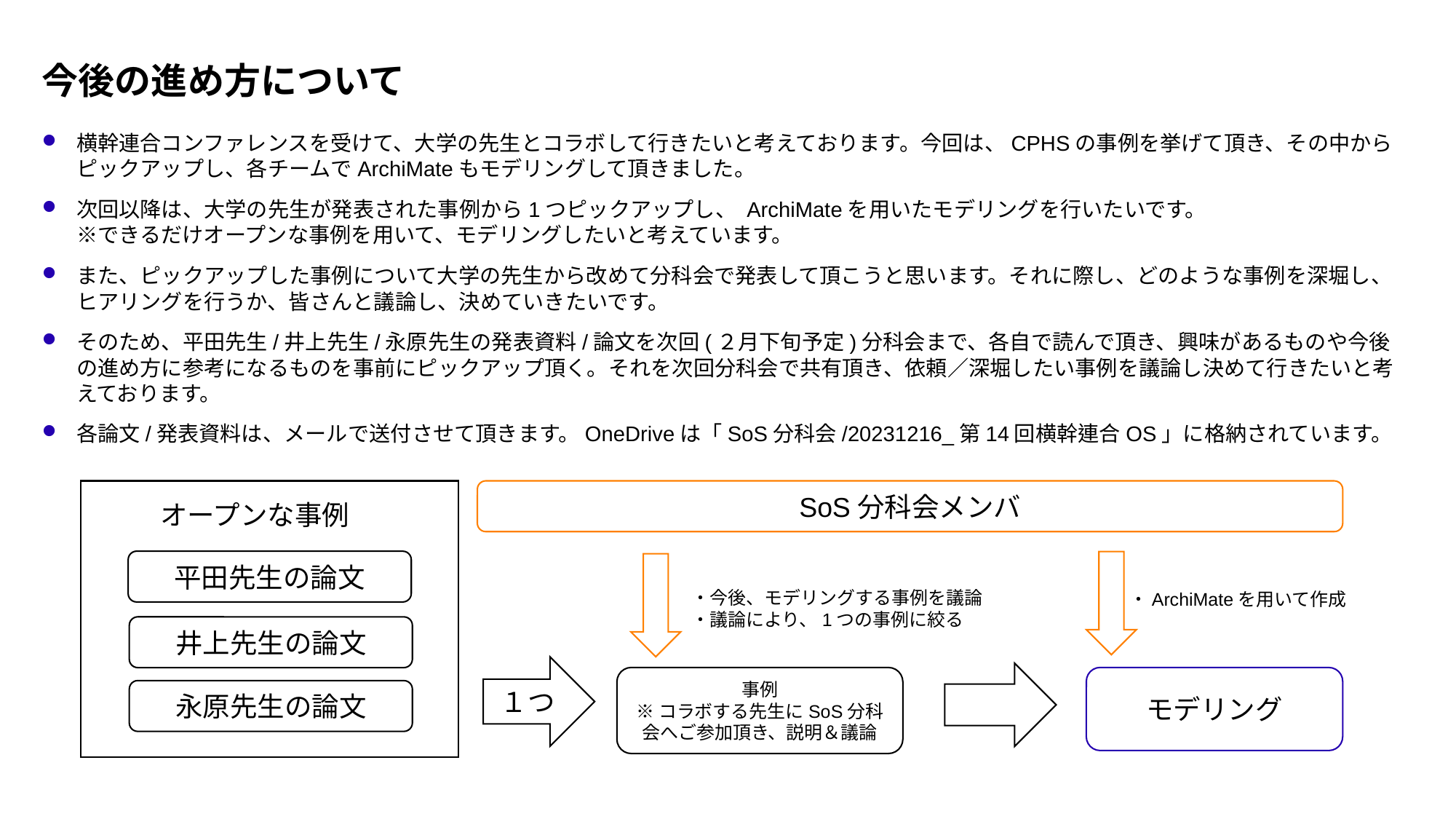

# 今後の進め方について
横幹連合コンファレンスを受けて、大学の先生とコラボして行きたいと考えております。今回は、CPHSの事例を挙げて頂き、その中からピックアップし、各チームでArchiMateもモデリングして頂きました。
次回以降は、大学の先生が発表された事例から1つピックアップし、 ArchiMateを用いたモデリングを行いたいです。
※できるだけオープンな事例を用いて、モデリングしたいと考えています。
また、ピックアップした事例について大学の先生から改めて分科会で発表して頂こうと思います。それに際し、どのような事例を深堀し、ヒアリングを行うか、皆さんと議論し、決めていきたいです。
そのため、平田先生/井上先生/永原先生の発表資料/論文を次回(２月下旬予定)分科会まで、各自で読んで頂き、興味があるものや今後の進め方に参考になるものを事前にピックアップ頂く。それを次回分科会で共有頂き、依頼／深堀したい事例を議論し決めて行きたいと考えております。
各論文/発表資料は、メールで送付させて頂きます。OneDriveは「SoS分科会/20231216_第14回横幹連合OS」に格納されています。

SoS分科会メンバ
オープンな事例
平田先生の論文

・今後、モデリングする事例を議論
・議論により、1つの事例に絞る
・ArchiMateを用いて作成
井上先生の論文
１つ

事例
※コラボする先生にSoS分科会へご参加頂き、説明＆議論
モデリング
永原先生の論文